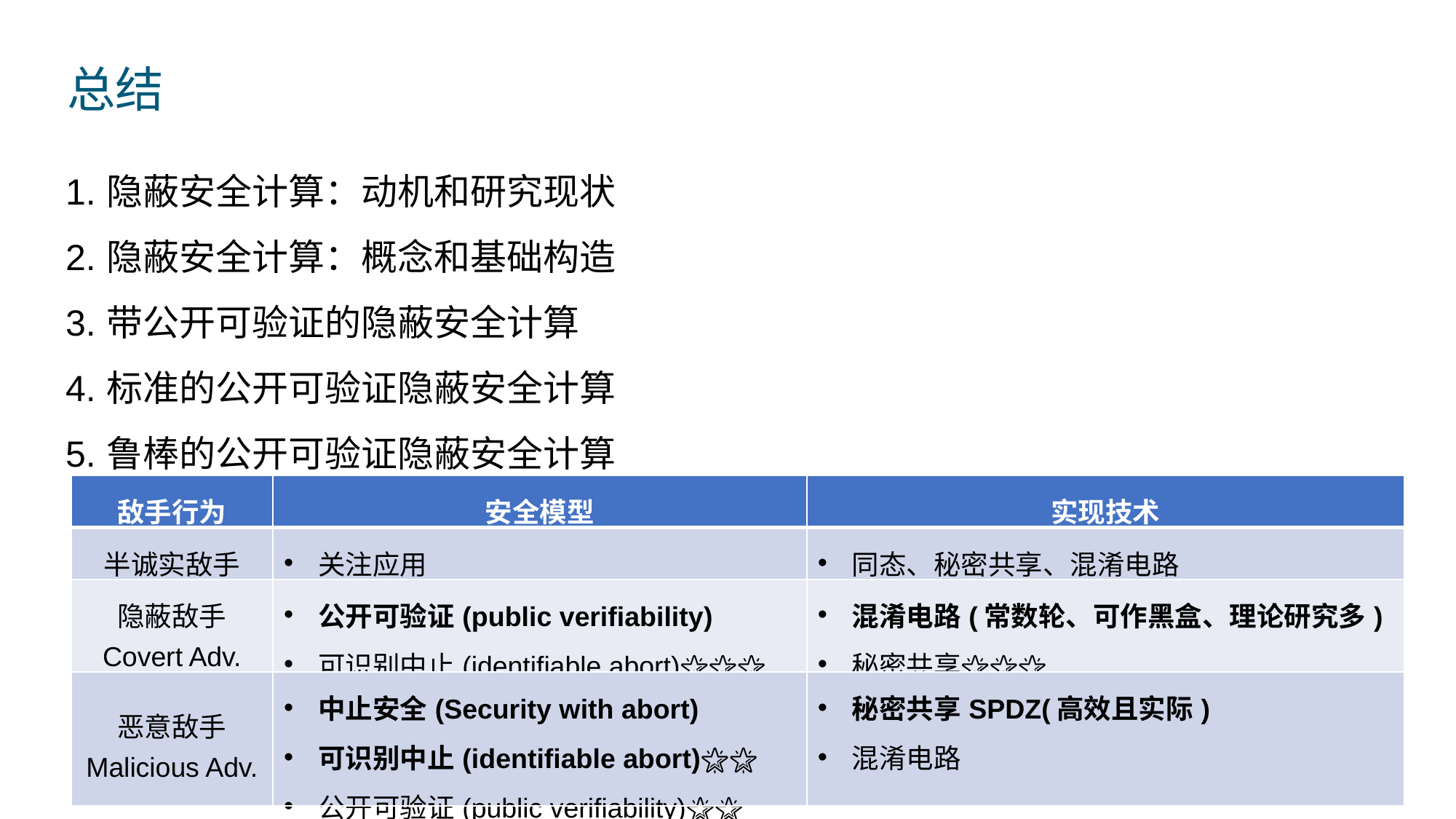

总结
隐蔽安全计算：动机和研究现状
隐蔽安全计算：概念和基础构造
带公开可验证的隐蔽安全计算
标准的公开可验证隐蔽安全计算
鲁棒的公开可验证隐蔽安全计算
| 敌手行为 | 安全模型 | 实现技术 |
| --- | --- | --- |
| 半诚实敌手 | 关注应用 | 同态、秘密共享、混淆电路 |
| 隐蔽敌手 Covert Adv. | 公开可验证(public verifiability) 可识别中止(identifiable abort)🌟🌟🌟 | 混淆电路(常数轮、可作黑盒、理论研究多) 秘密共享🌟🌟🌟 |
| 恶意敌手 Malicious Adv. | 中止安全(Security with abort) 可识别中止(identifiable abort)🌟🌟 公开可验证(public verifiability)🌟🌟 | 秘密共享SPDZ(高效且实际) 混淆电路 |